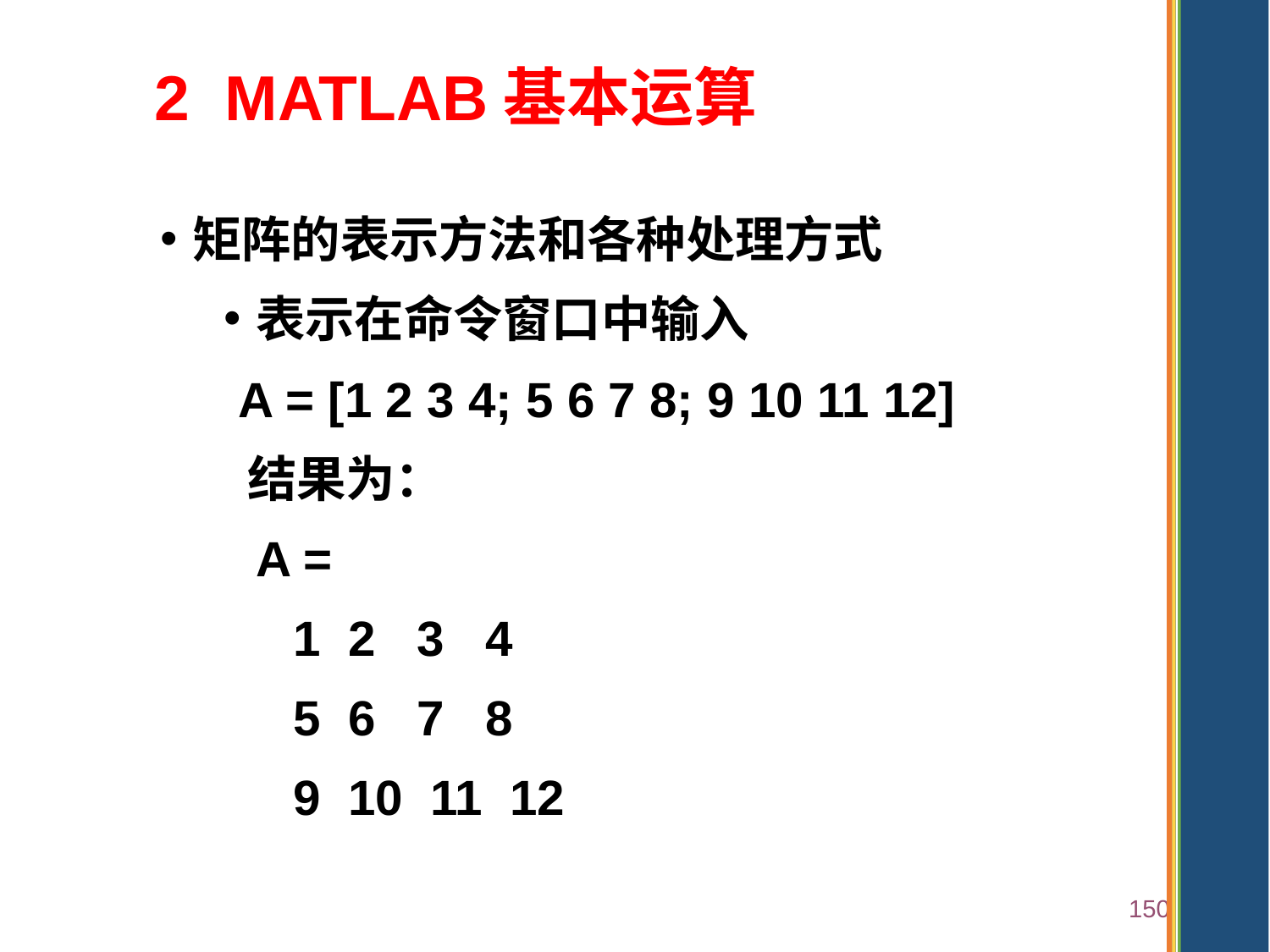

# 2  MATLAB基本运算
矩阵的表示方法和各种处理方式
表示在命令窗口中输入
 A = [1 2 3 4; 5 6 7 8; 9 10 11 12]
 结果为：
	A =
     1  2   3   4
     5  6   7   8
     9  10  11  12

150